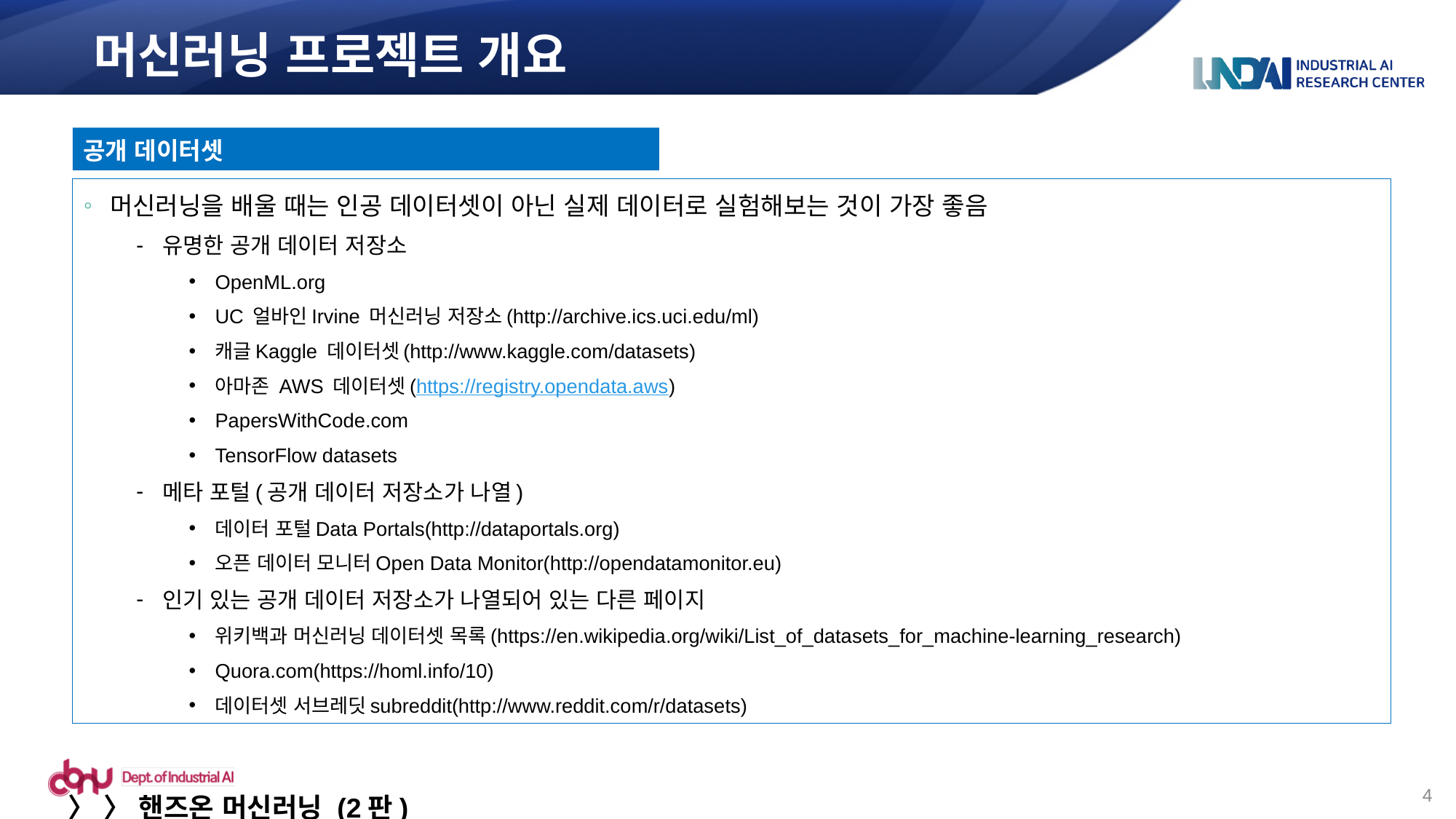

머신러닝 프로젝트 개요
공개 데이터셋

머신러닝을 배울 때는 인공 데이터셋이 아닌 실제 데이터로 실험해보는 것이 가장 좋음
유명한 공개 데이터 저장소
OpenML.org
UC 얼바인Irvine 머신러닝 저장소(http://archive.ics.uci.edu/ml)
캐글Kaggle 데이터셋(http://www.kaggle.com/datasets)
아마존 AWS 데이터셋(https://registry.opendata.aws)
PapersWithCode.com
TensorFlow datasets
메타 포털(공개 데이터 저장소가 나열)
데이터 포털Data Portals(http://dataportals.org)
오픈 데이터 모니터Open Data Monitor(http://opendatamonitor.eu)
인기 있는 공개 데이터 저장소가 나열되어 있는 다른 페이지
위키백과 머신러닝 데이터셋 목록(https://en.wikipedia.org/wiki/List_of_datasets_for_machine-learning_research)
Quora.com(https://homl.info/10)
데이터셋 서브레딧subreddit(http://www.reddit.com/r/datasets)
4
〉 〉 핸즈온 머신러닝 (2판)